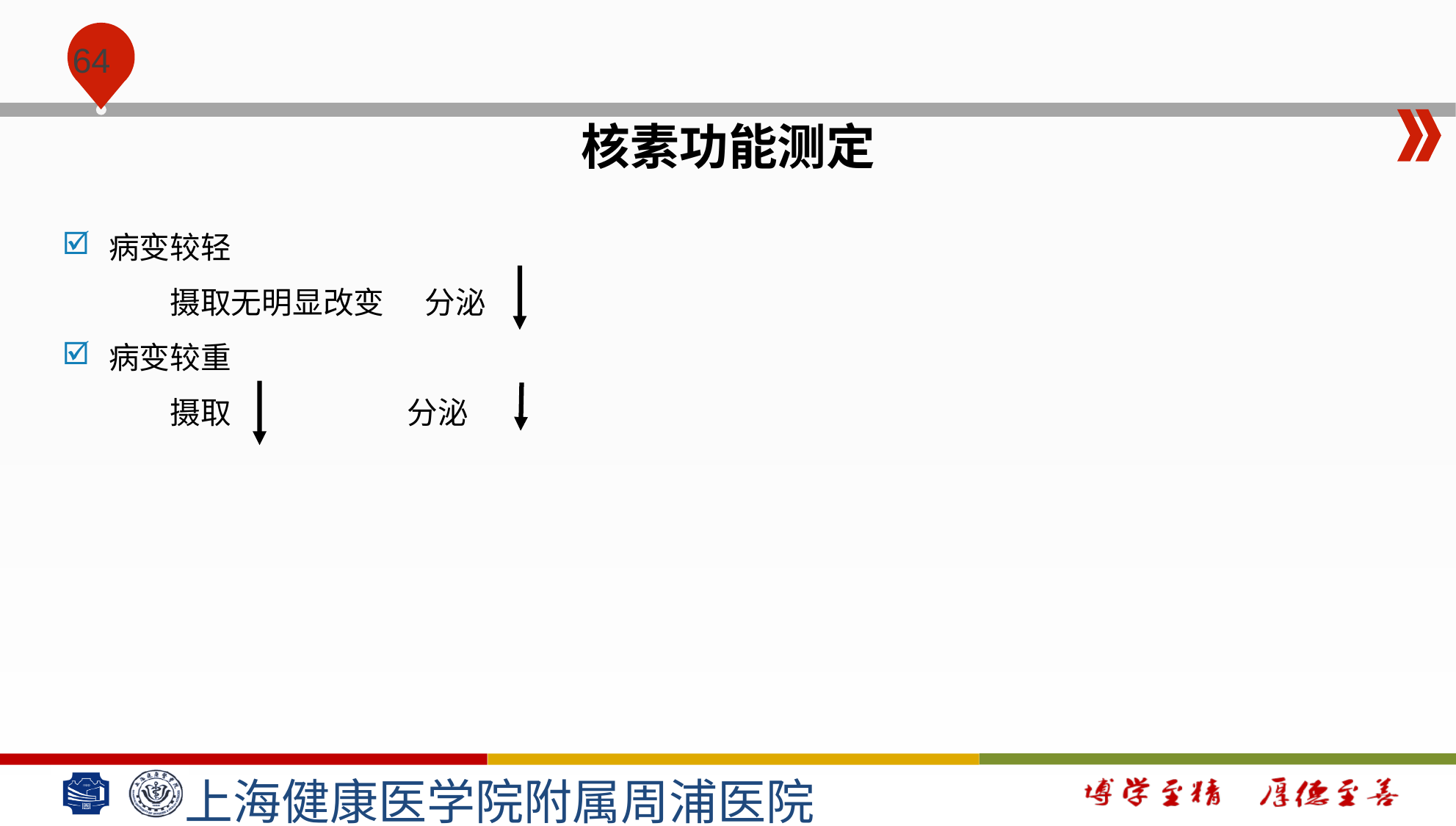

#

核素功能测定
病变较轻
         摄取无明显改变      分泌
病变较重
         摄取                          分泌